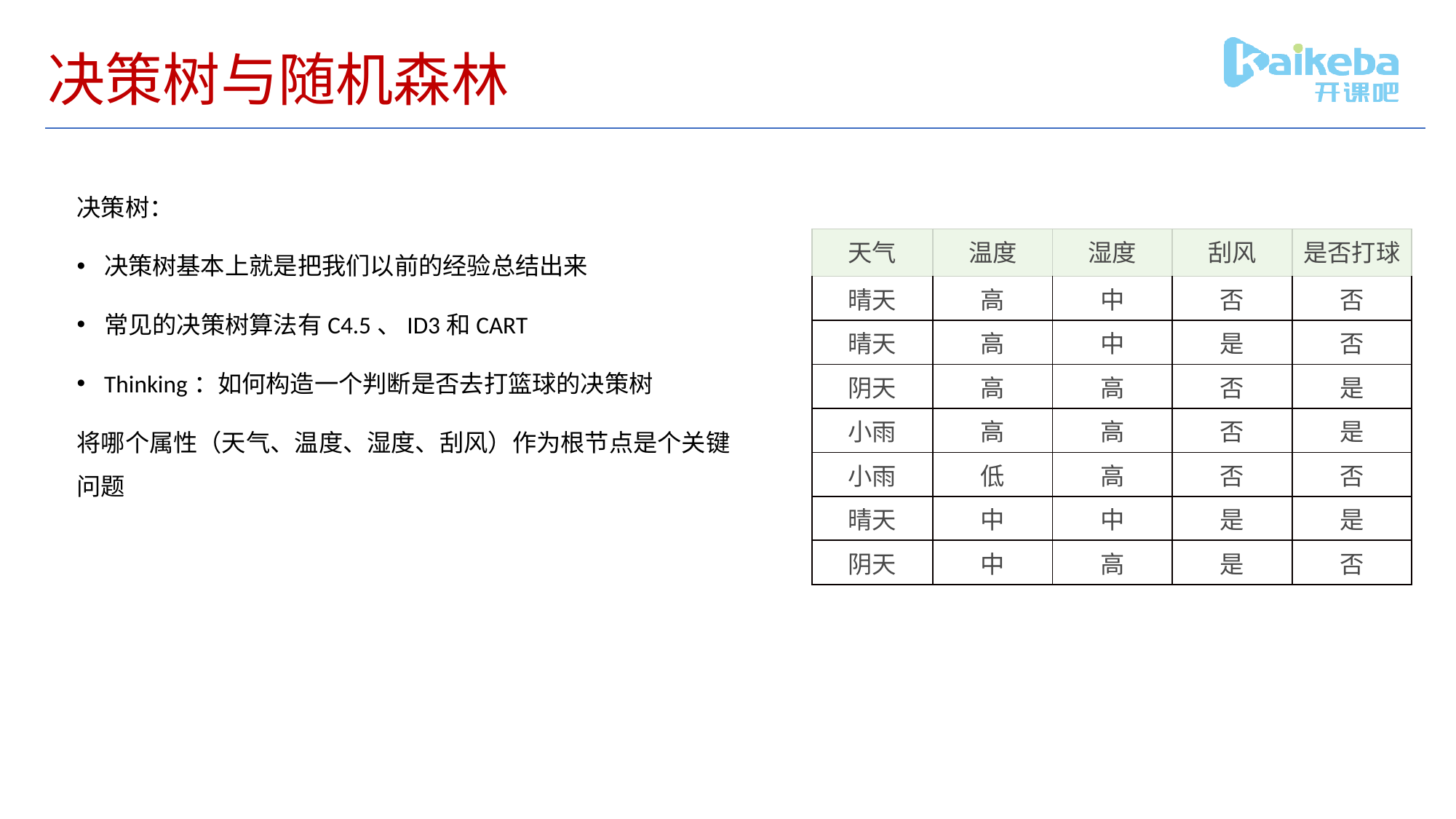

# 决策树与随机森林
决策树：
决策树基本上就是把我们以前的经验总结出来
常见的决策树算法有C4.5、ID3和CART
Thinking：如何构造一个判断是否去打篮球的决策树
将哪个属性（天气、温度、湿度、刮风）作为根节点是个关键问题

| 天气 | 温度 | 湿度 | 刮风 | 是否打球 |
| --- | --- | --- | --- | --- |
| 晴天 | 高 | 中 | 否 | 否 |
| 晴天 | 高 | 中 | 是 | 否 |
| 阴天 | 高 | 高 | 否 | 是 |
| 小雨 | 高 | 高 | 否 | 是 |
| 小雨 | 低 | 高 | 否 | 否 |
| 晴天 | 中 | 中 | 是 | 是 |
| 阴天 | 中 | 高 | 是 | 否 |